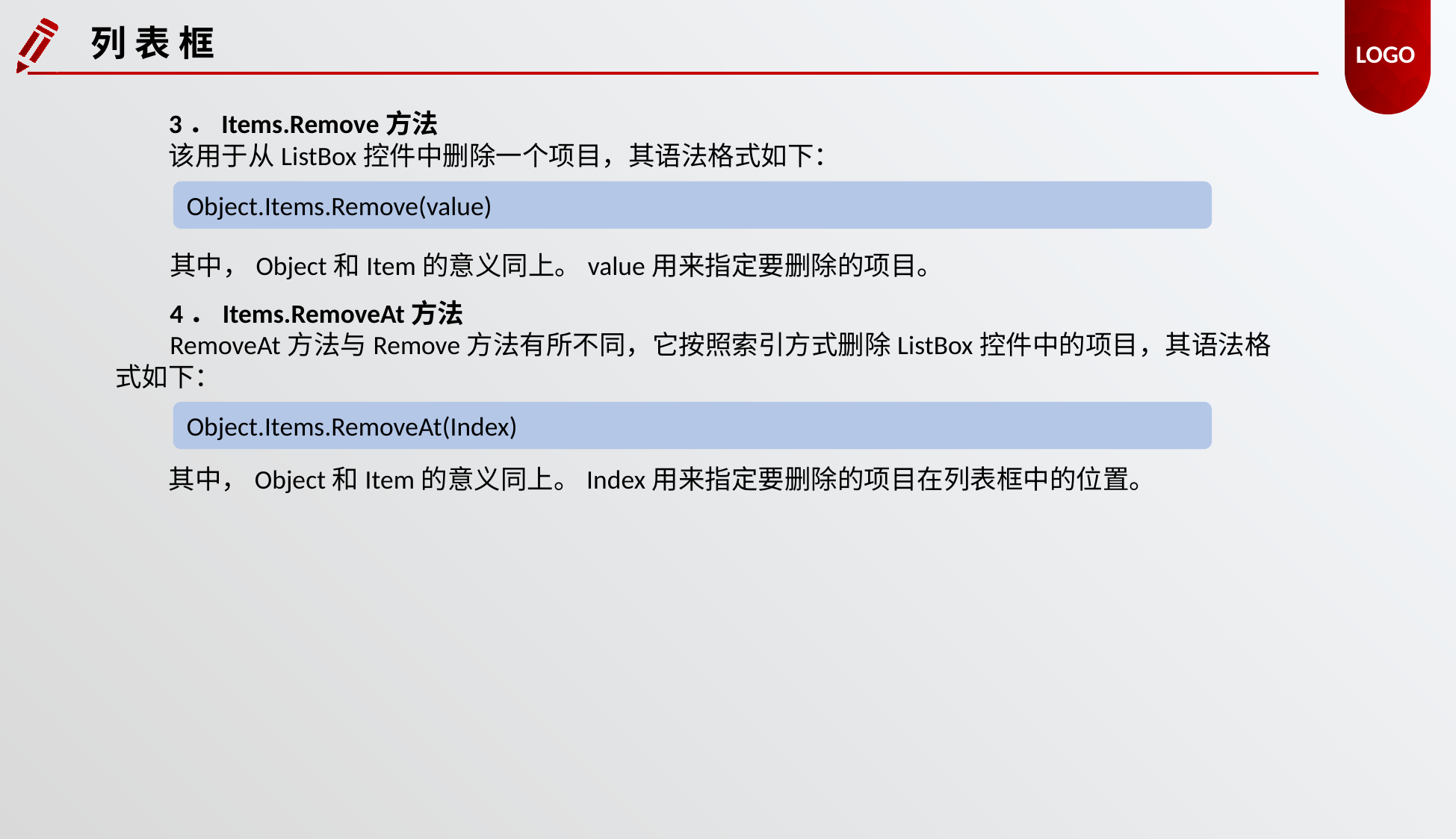

列 表 框
3．Items.Remove方法
该用于从ListBox控件中删除一个项目，其语法格式如下：
Object.Items.Remove(value)
其中，Object和Item的意义同上。value用来指定要删除的项目。
4．Items.RemoveAt方法
RemoveAt方法与Remove方法有所不同，它按照索引方式删除ListBox控件中的项目，其语法格式如下：
Object.Items.RemoveAt(Index)
其中，Object和Item的意义同上。Index用来指定要删除的项目在列表框中的位置。